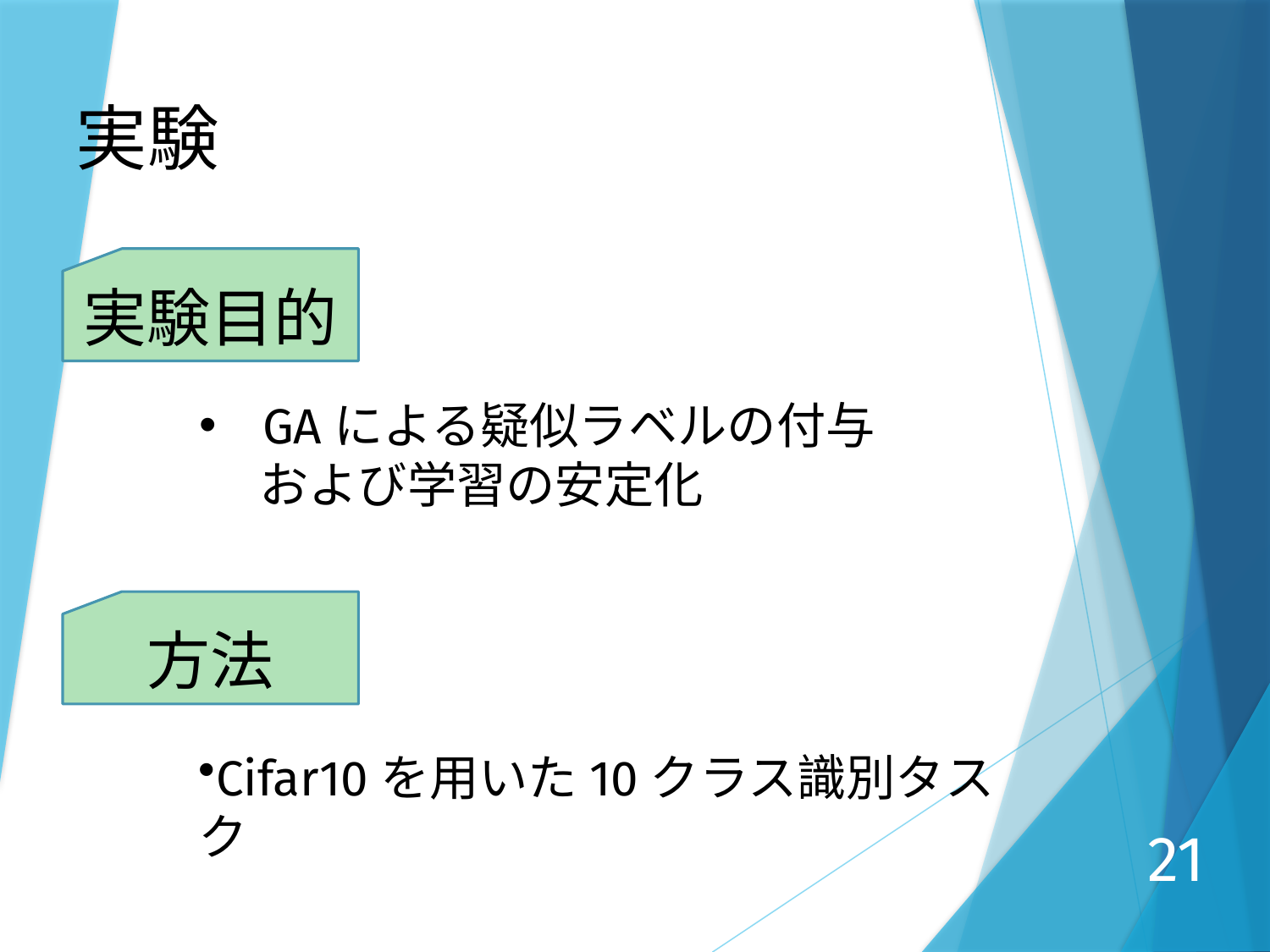

実験
実験目的

GAによる疑似ラベルの付与
　 および学習の安定化
方法
Cifar10を用いた10クラス識別タスク
21